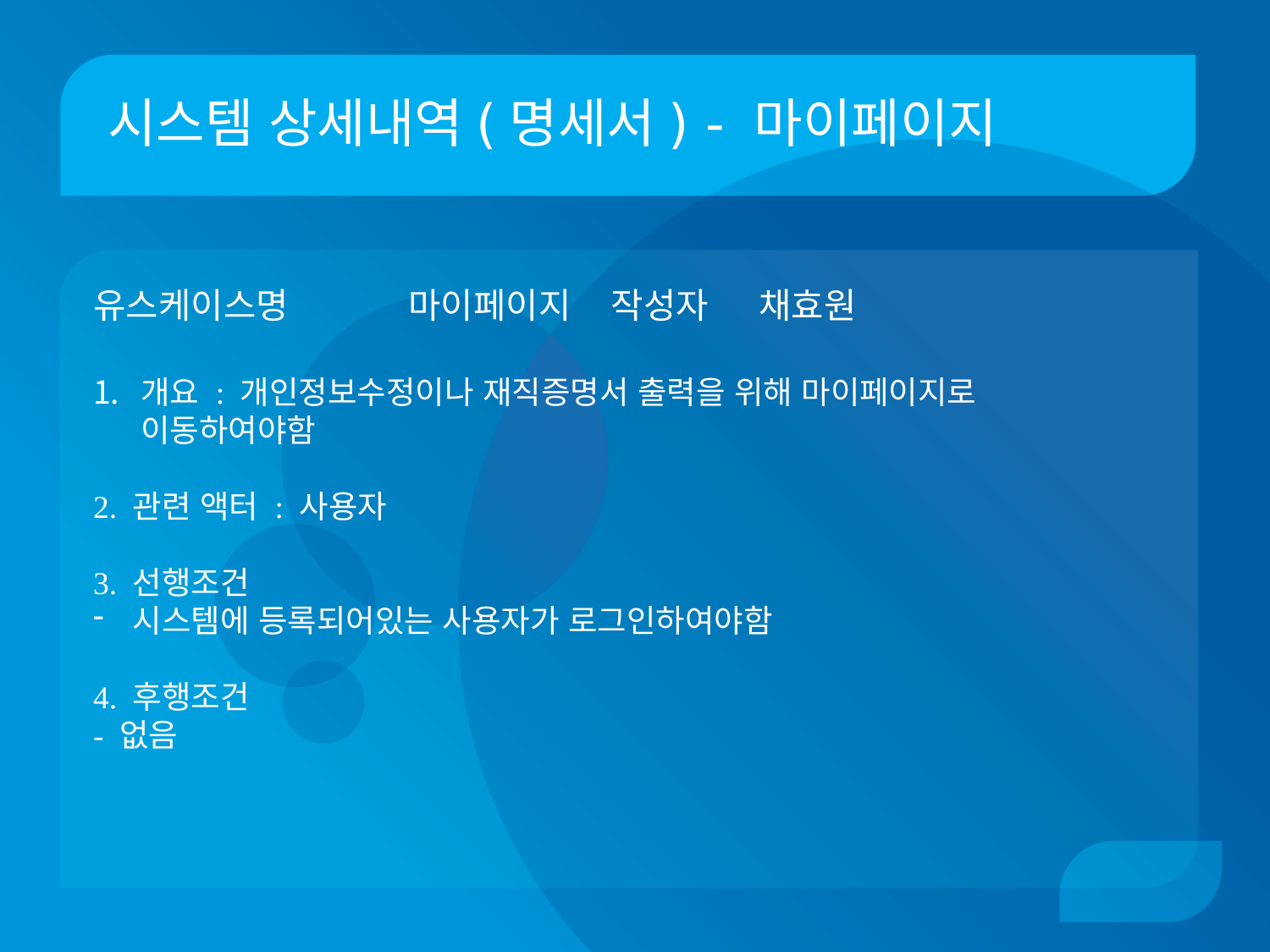

# 시스템 상세내역(명세서) - 마이페이지
유스케이스명            마이페이지 	 작성자     채효원
개요 : 개인정보수정이나 재직증명서 출력을 위해 마이페이지로 이동하여야함

2. 관련 액터 : 사용자

3. 선행조건
시스템에 등록되어있는 사용자가 로그인하여야함

4. 후행조건
- 없음